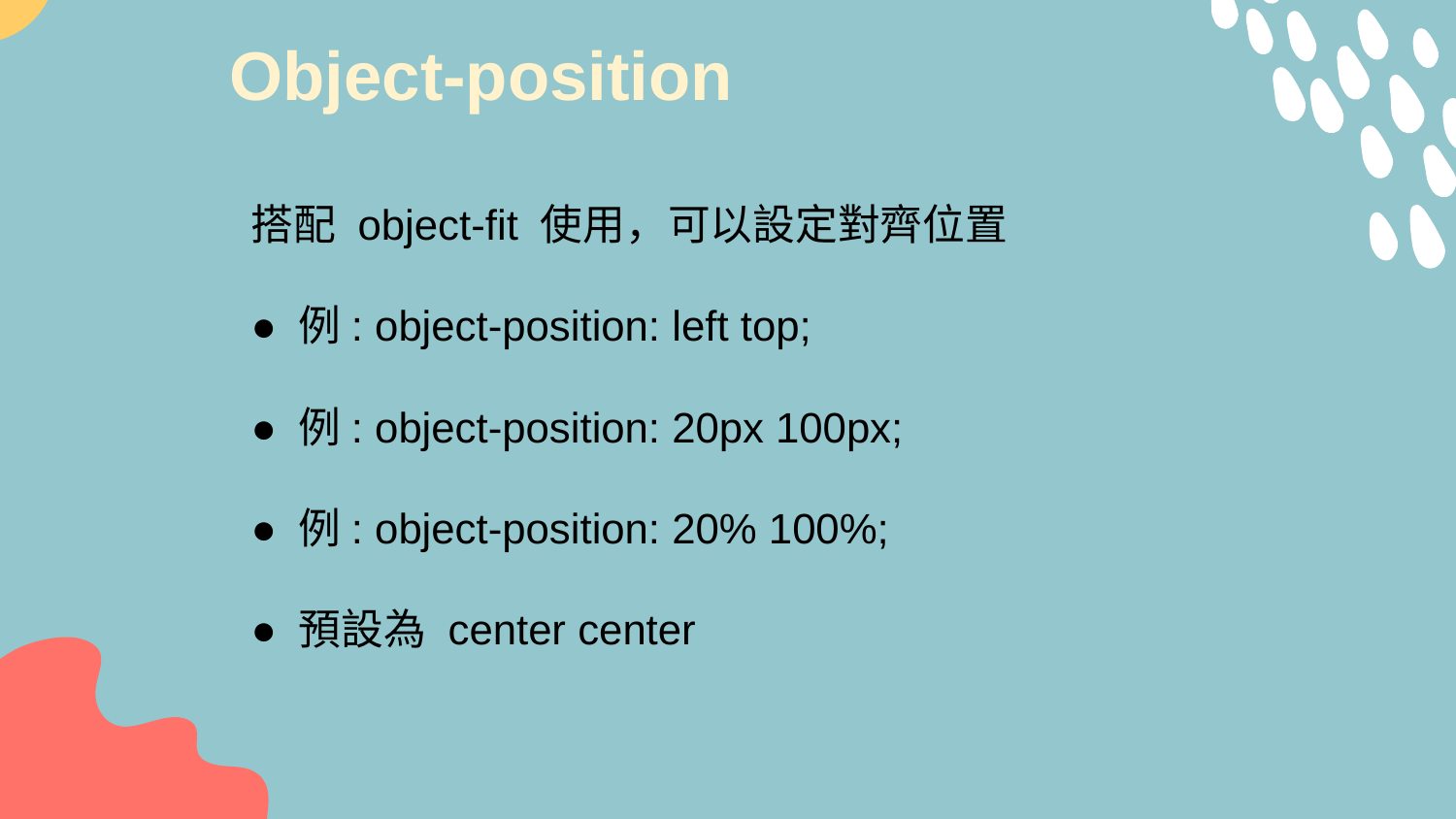

# Object-position

搭配 object-fit 使用，可以設定對齊位置
● 例: object-position: left top;
● 例: object-position: 20px 100px;
● 例: object-position: 20% 100%;
● 預設為 center center